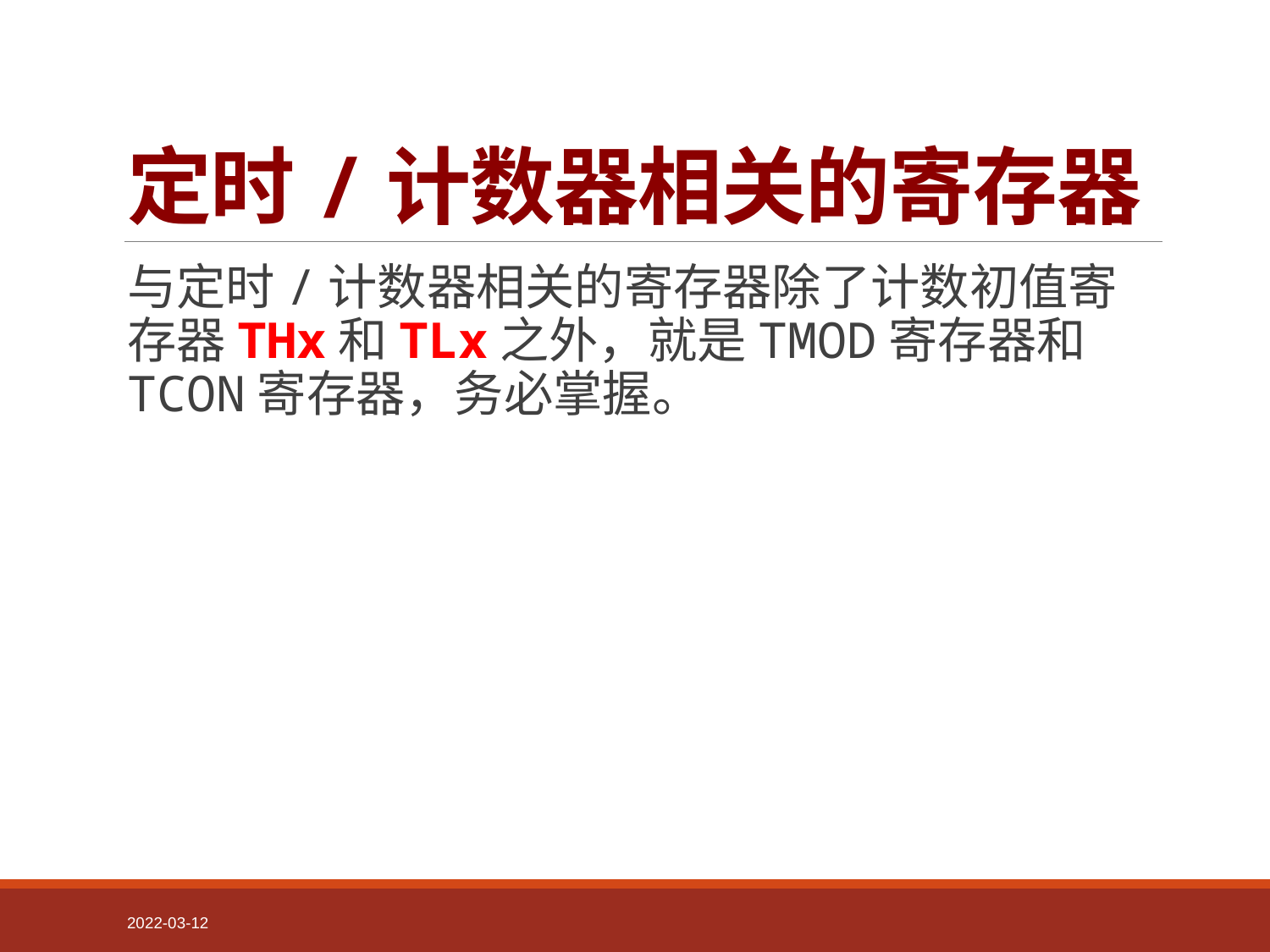

# 定时/计数器相关的寄存器
与定时/计数器相关的寄存器除了计数初值寄存器THx和TLx之外，就是TMOD寄存器和TCON寄存器，务必掌握。
2022-03-12